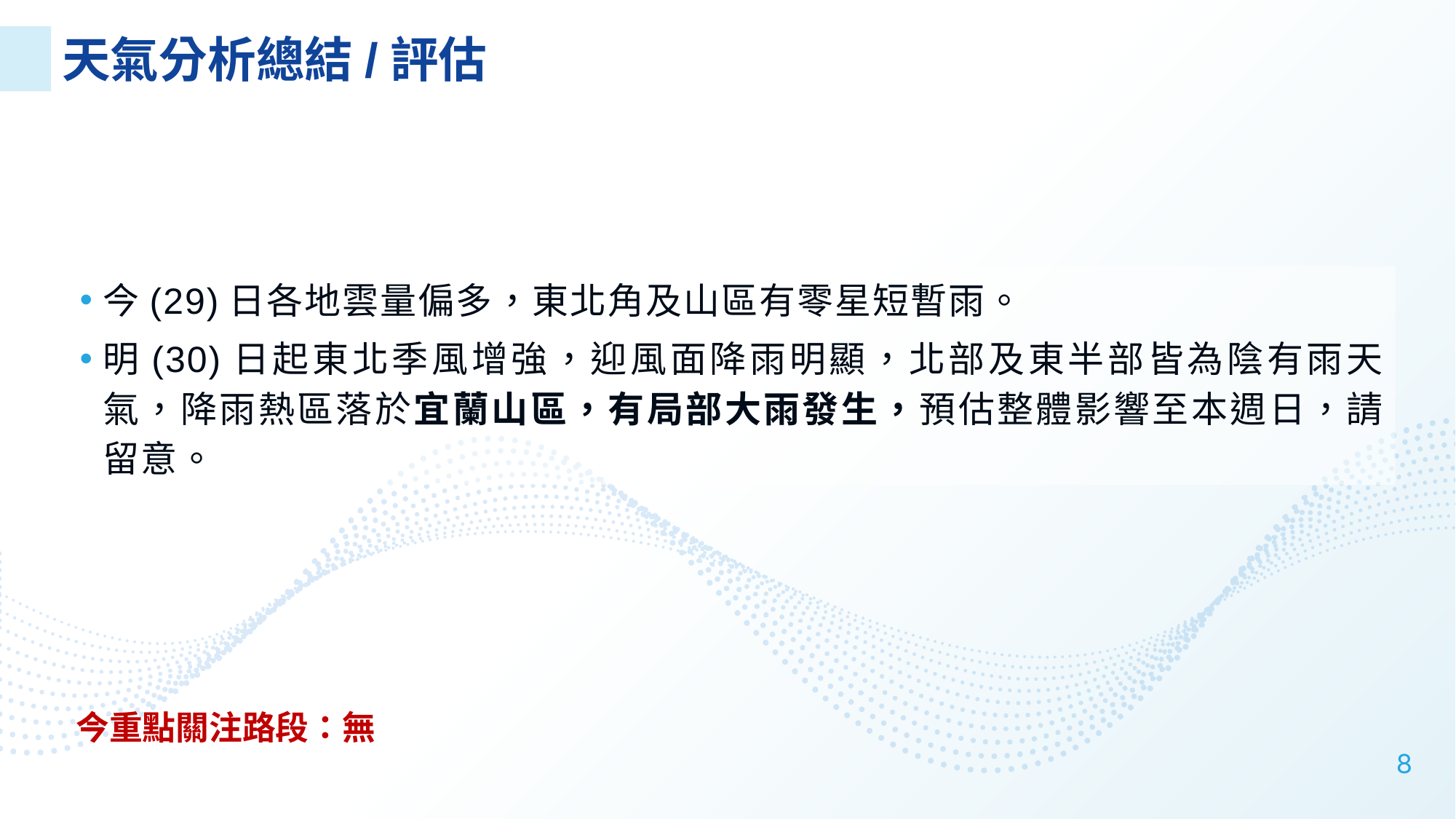

今(29)日各地雲量偏多，東北角及山區有零星短暫雨。
明(30)日起東北季風增強，迎風面降雨明顯，北部及東半部皆為陰有雨天氣，降雨熱區落於宜蘭山區，有局部大雨發生，預估整體影響至本週日，請留意。
今重點關注路段：無

8